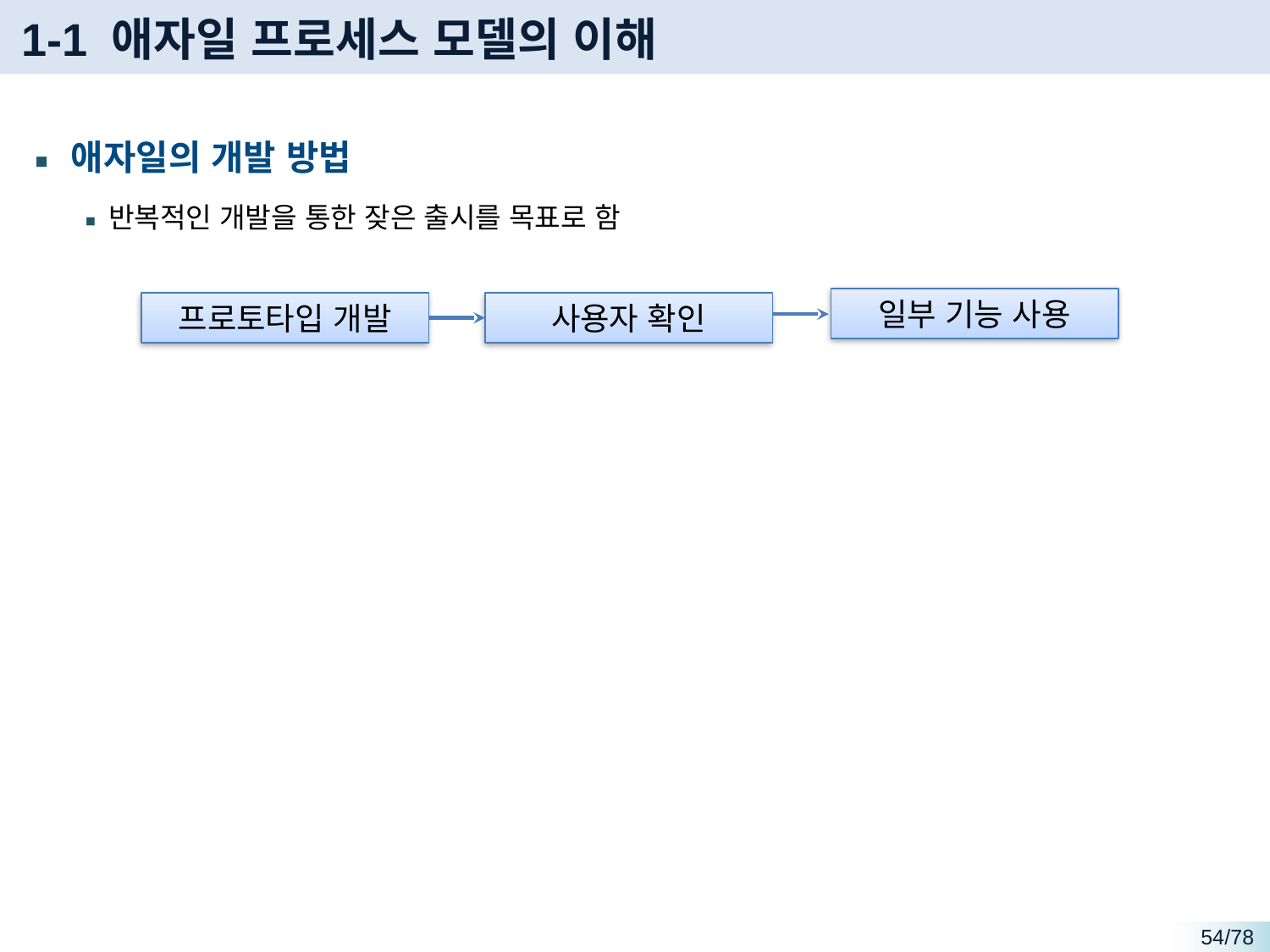

# 1-1 애자일 프로세스 모델의 이해
애자일의 개발 방법
반복적인 개발을 통한 잦은 출시를 목표로 함

일부 기능 사용
프로토타입 개발
사용자 확인